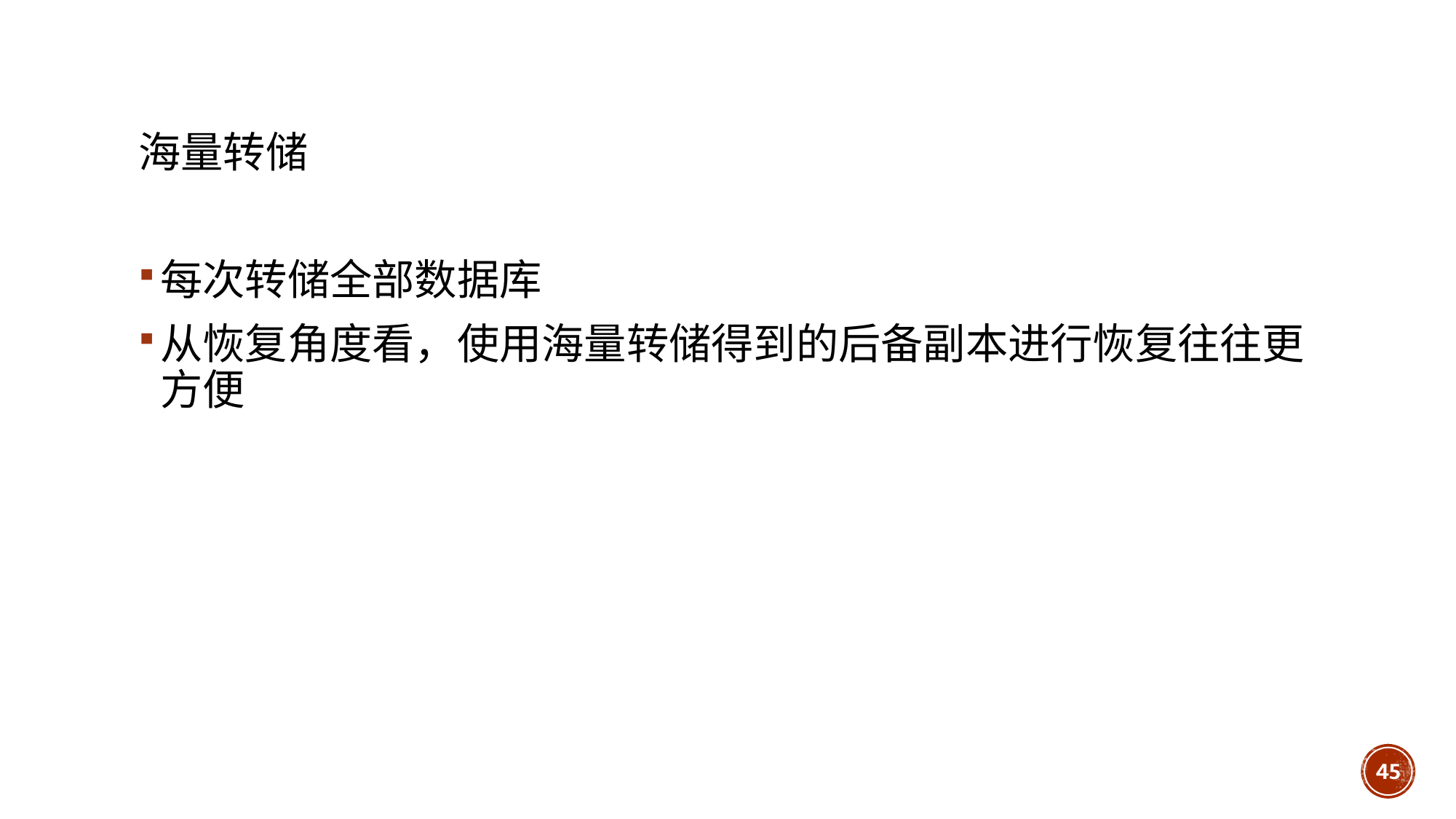

# 海量转储
每次转储全部数据库
从恢复角度看，使用海量转储得到的后备副本进行恢复往往更方便
45